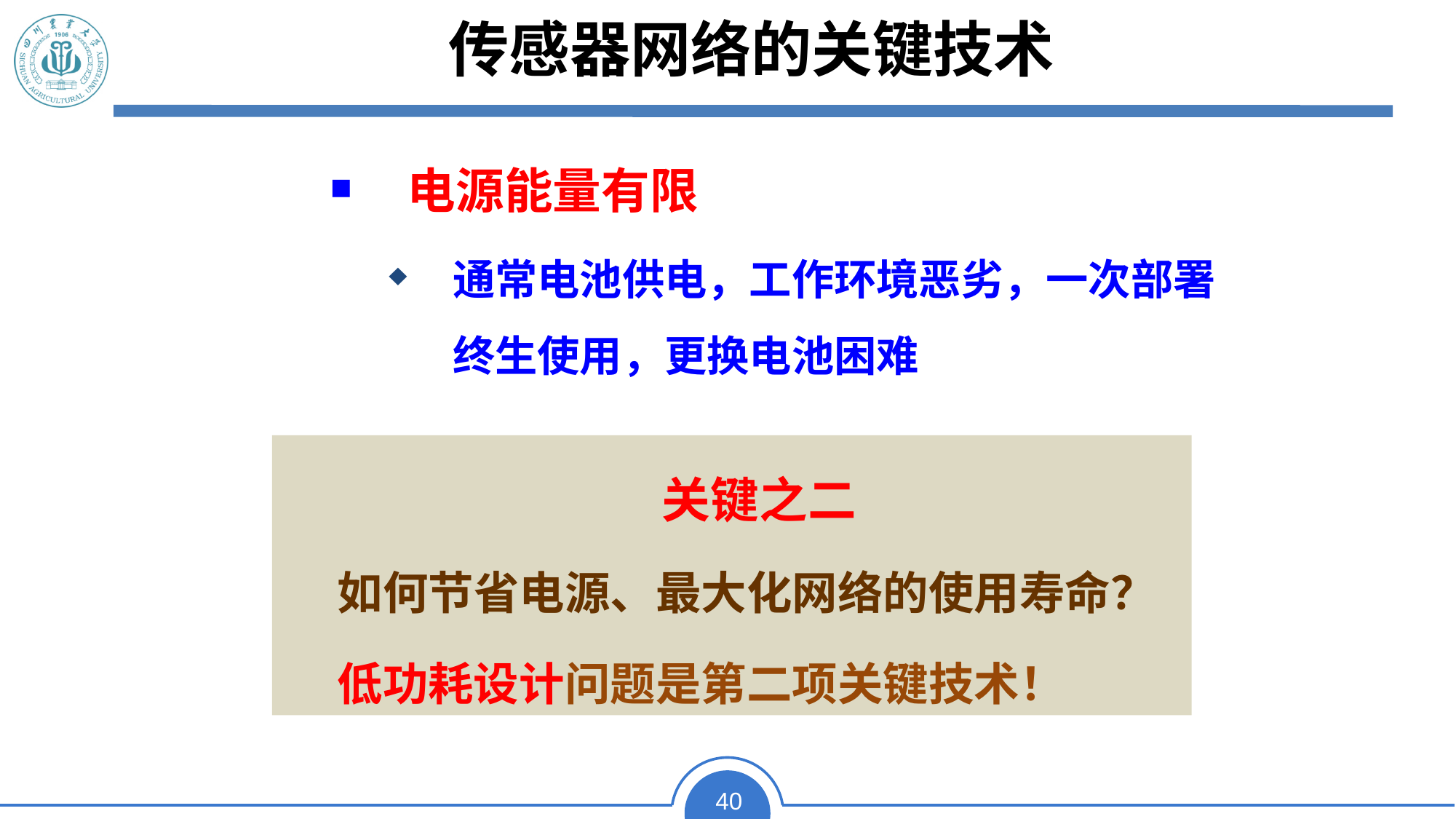

传感器网络的关键技术
电源能量有限
通常电池供电，工作环境恶劣，一次部署终生使用，更换电池困难
关键之二
如何节省电源、最大化网络的使用寿命？
低功耗设计问题是第二项关键技术！